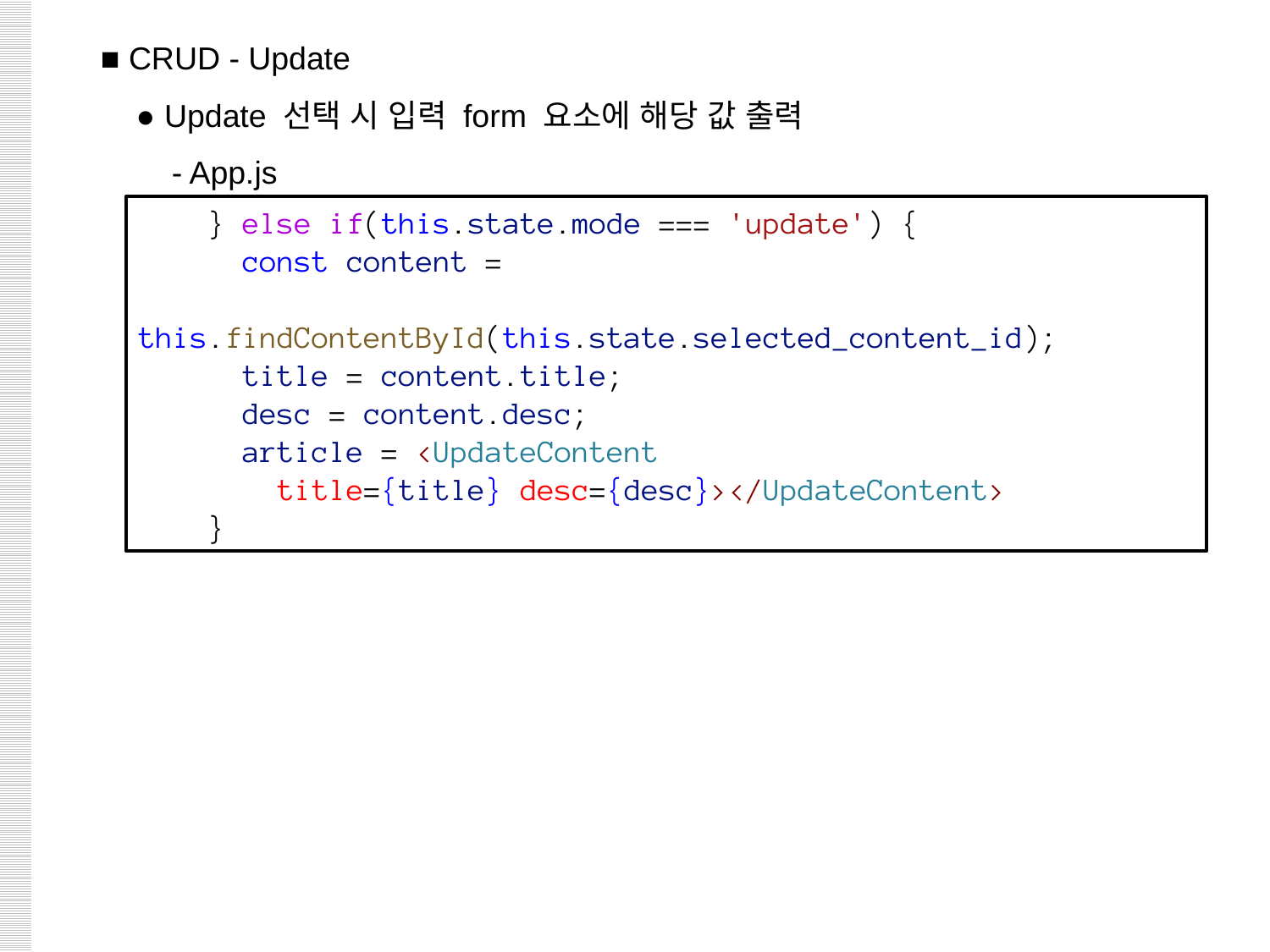

■ CRUD - Update
    ● Update 선택 시 입력 form 요소에 해당 값 출력
        - App.js
    } else if(this.state.mode === 'update') {
      const content =
        this.findContentById(this.state.selected_content_id);
      title = content.title;
      desc = content.desc;
      article = <UpdateContent
        title={title} desc={desc}></UpdateContent>
    }